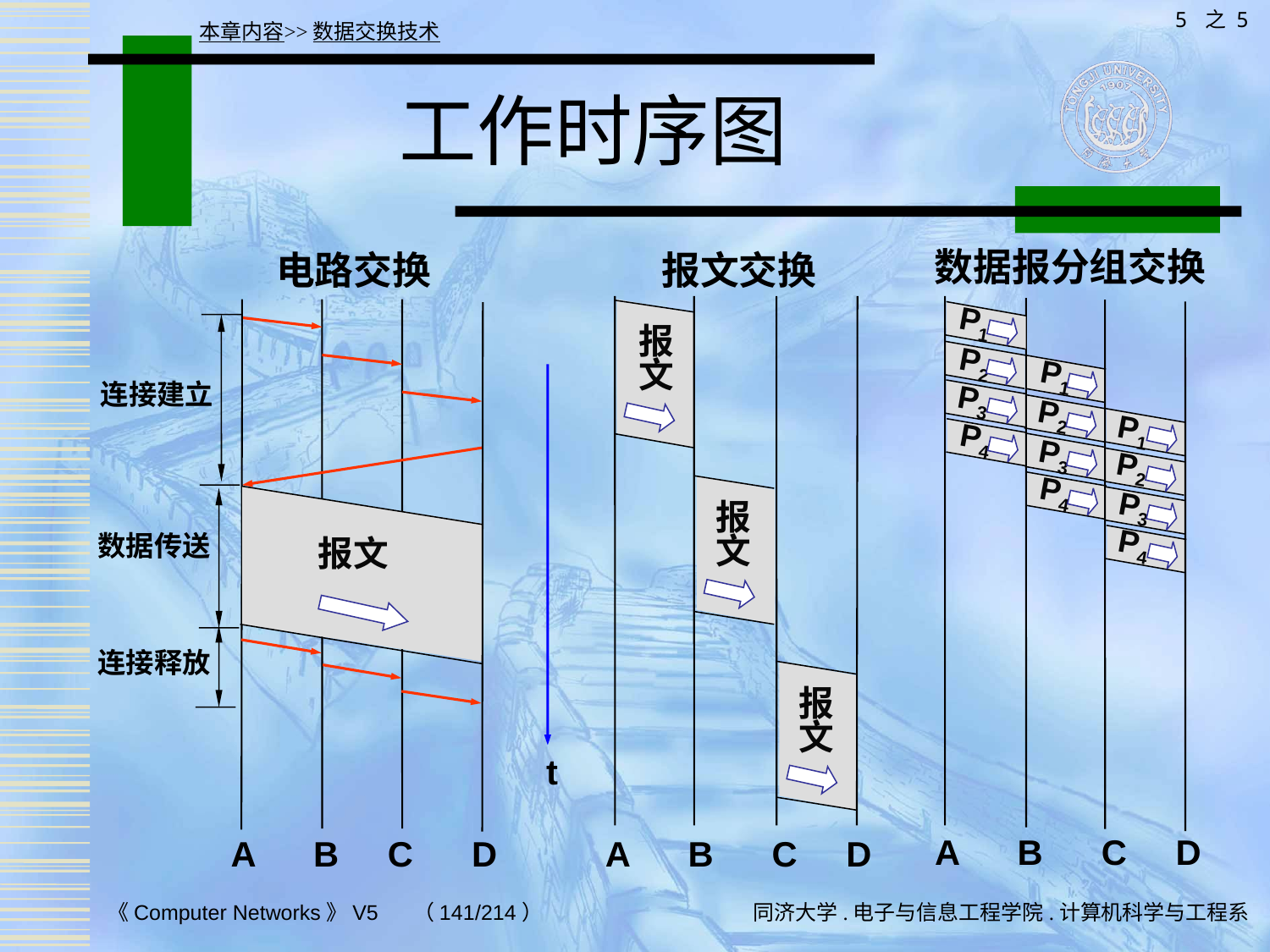

5 之 5
本章内容>>数据交换技术
# 工作时序图
数据报分组交换
电路交换
报文交换

P1

报
文

连接建立

P2

P1

P3

P2

P1

P4

P3

P2

P4

报
文

P3

报文

数据传送

P4

连接释放

报
文

t
A      B      C     D
A      B     C      D
A      B      C     D